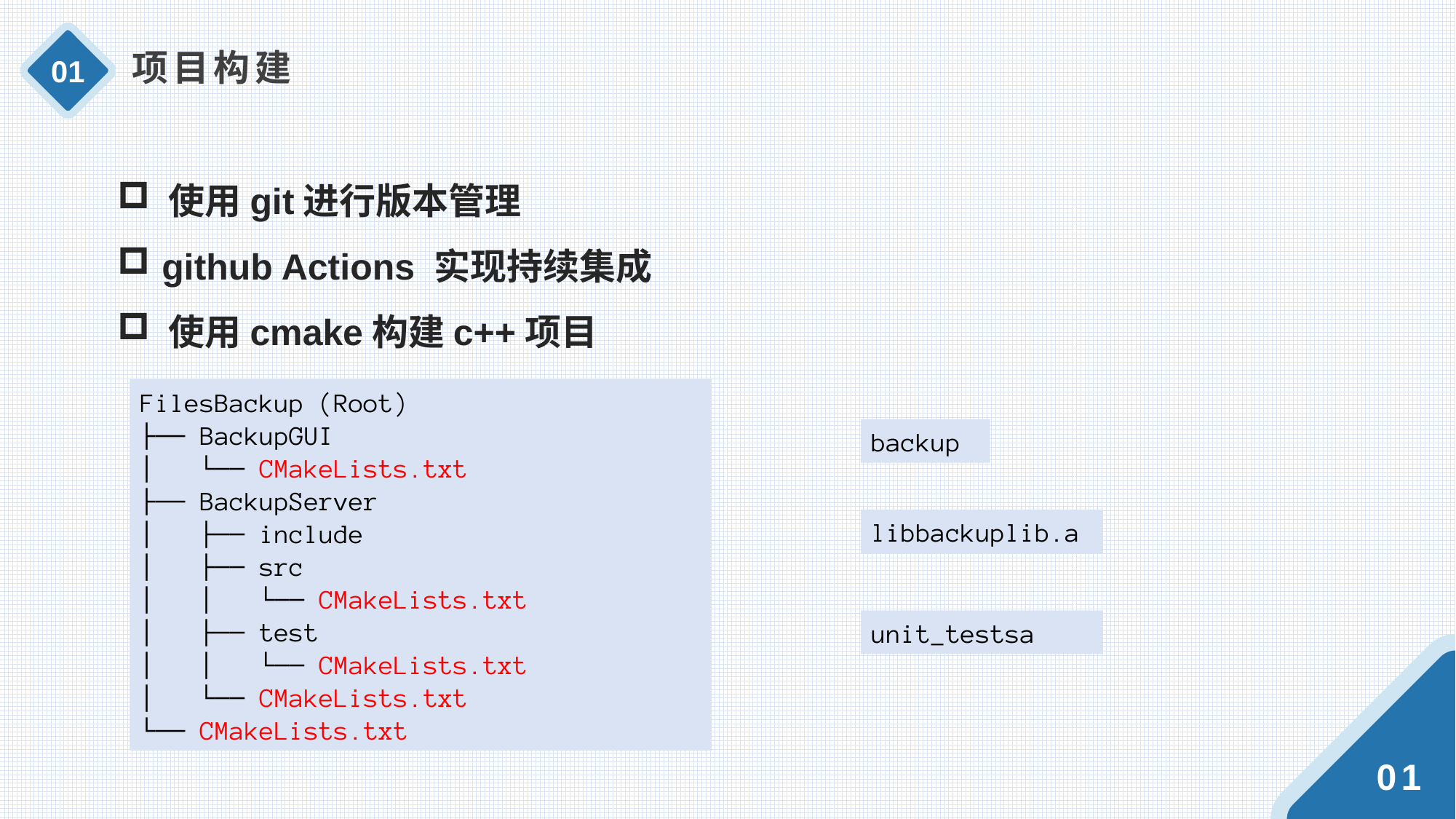

项目构建
01
 使用git进行版本管理
 github Actions 实现持续集成
 使用cmake构建c++项目

FilesBackup (Root)
├── BackupGUI
│   └── CMakeLists.txt
├── BackupServer
│   ├── include
│   ├── src
│   │   └── CMakeLists.txt
│   ├── test
│   │   └── CMakeLists.txt
│   └── CMakeLists.txt
└── CMakeLists.txt
backup
libbackuplib.a
unit_testsa

01